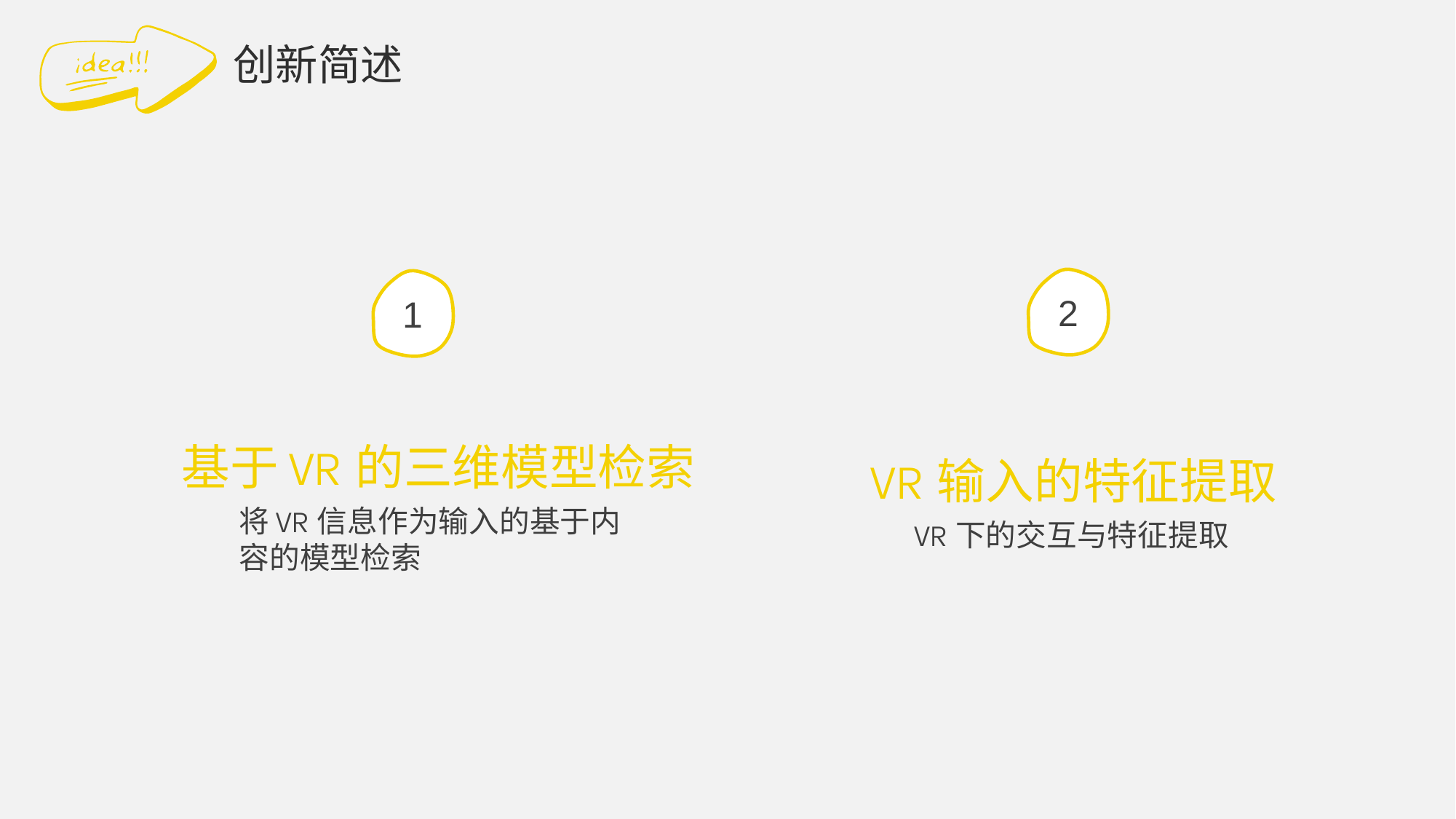

创新简述
2
1
基于VR的三维模型检索
将VR信息作为输入的基于内容的模型检索
VR输入的特征提取
VR下的交互与特征提取